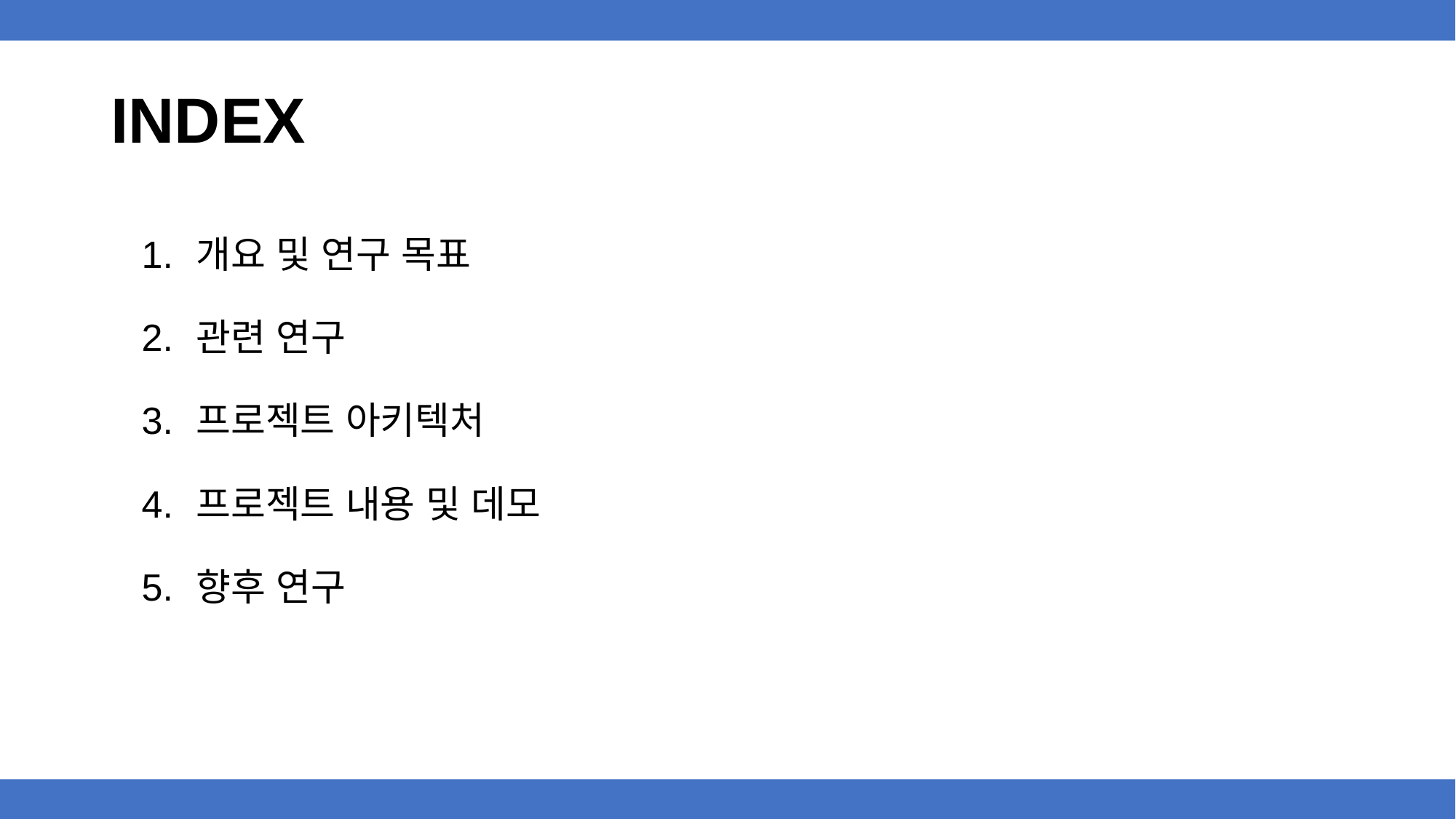

# INDEX
개요 및 연구 목표
관련 연구
프로젝트 아키텍처
프로젝트 내용 및 데모
향후 연구